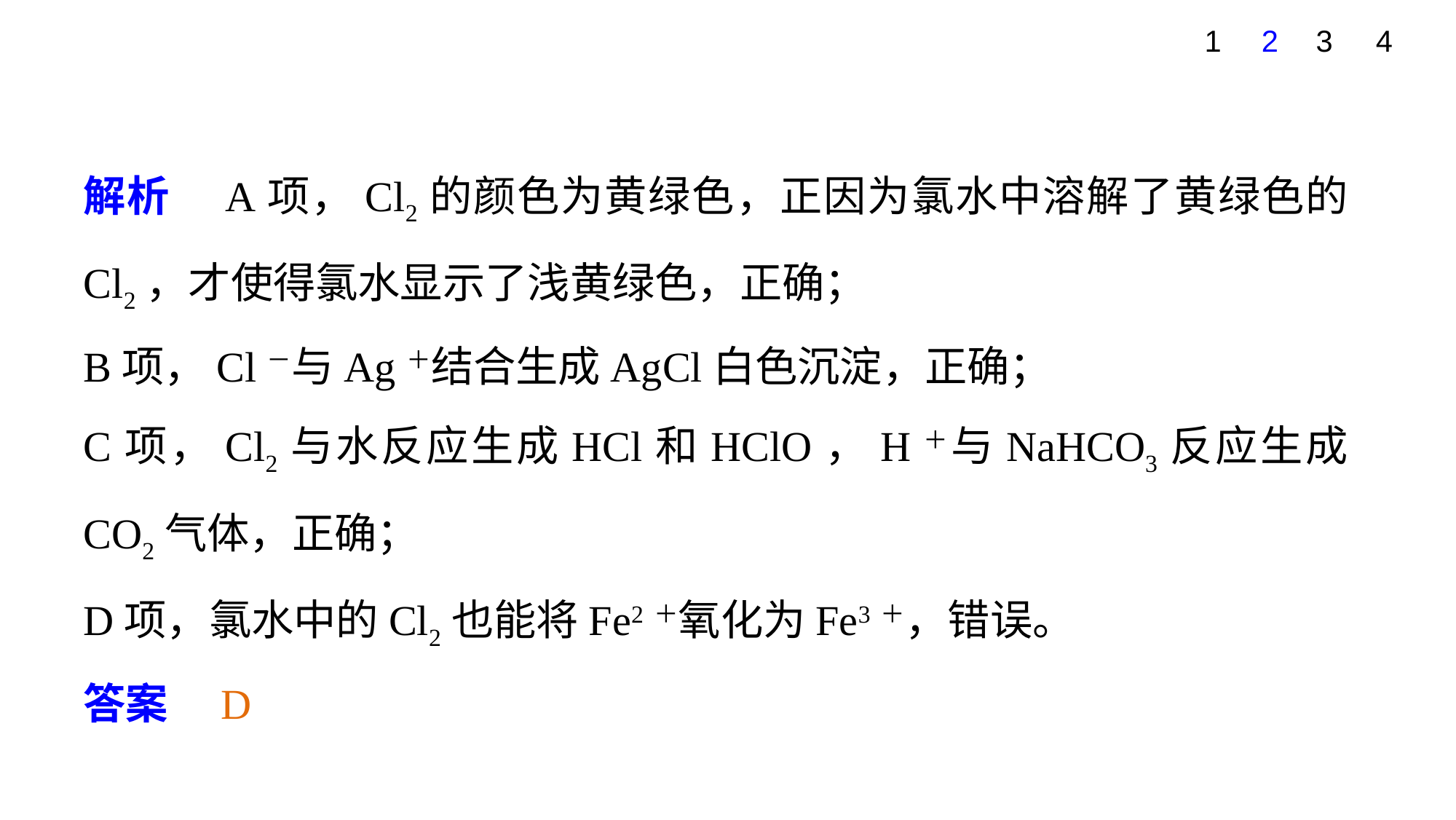

1
2
3
4
解析　A项，Cl2的颜色为黄绿色，正因为氯水中溶解了黄绿色的Cl2，才使得氯水显示了浅黄绿色，正确；
B项，Cl－与Ag＋结合生成AgCl白色沉淀，正确；
C项，Cl2与水反应生成HCl和HClO，H＋与NaHCO3反应生成CO2气体，正确；
D项，氯水中的Cl2也能将Fe2＋氧化为Fe3＋，错误。
答案　D